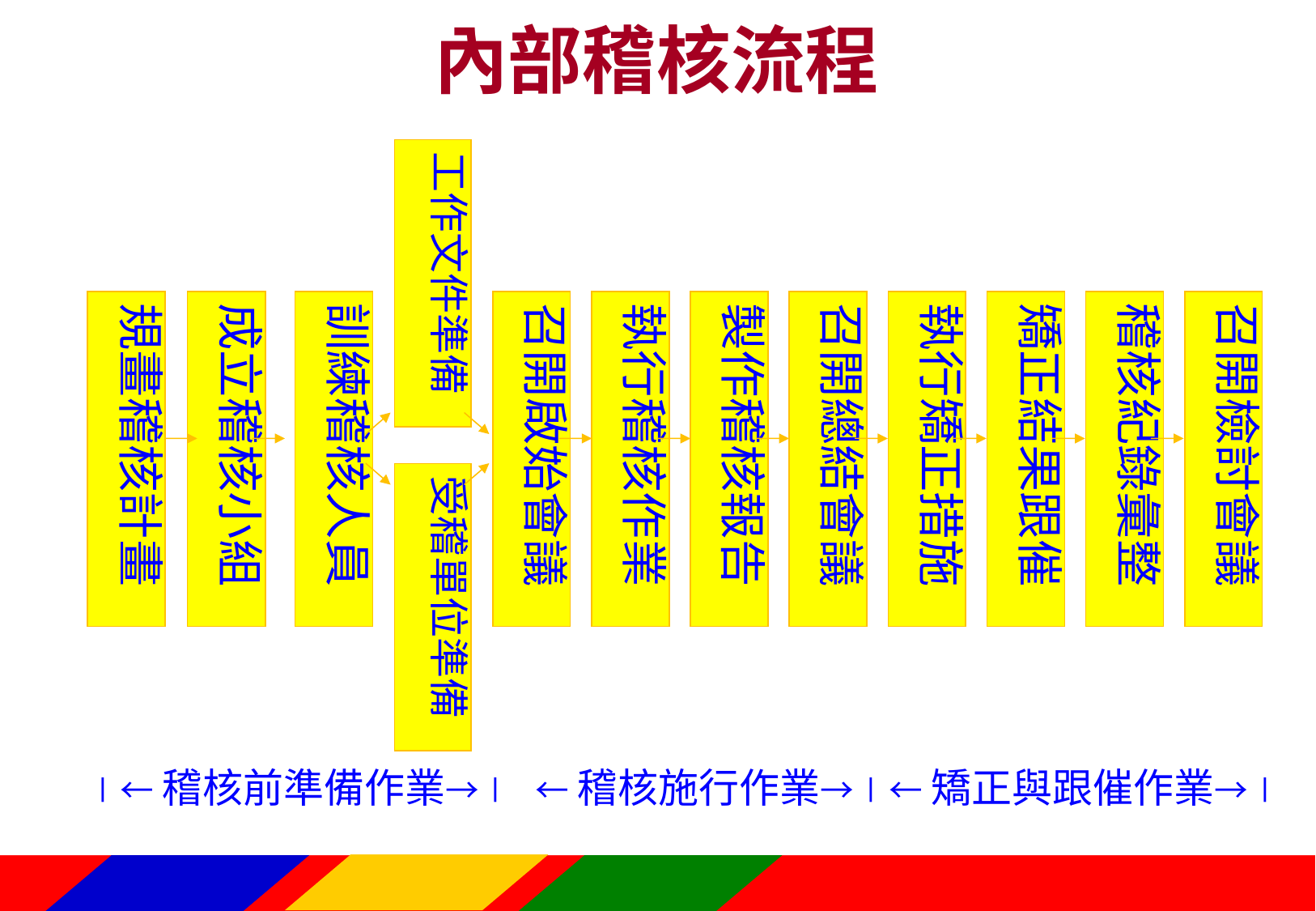

# 內部稽核流程
工作文件準備
受稽單位準備
規畫稽核計畫
成立稽核小組

訓練稽核人員
召開啟始會議
執行稽核作業
製作稽核報告
召開總結會議
執行矯正措施
矯正結果跟催
稽核紀錄彙整
召開檢討會議

∣←稽核前準備作業→∣
←稽核施行作業→∣
←矯正與跟催作業→∣